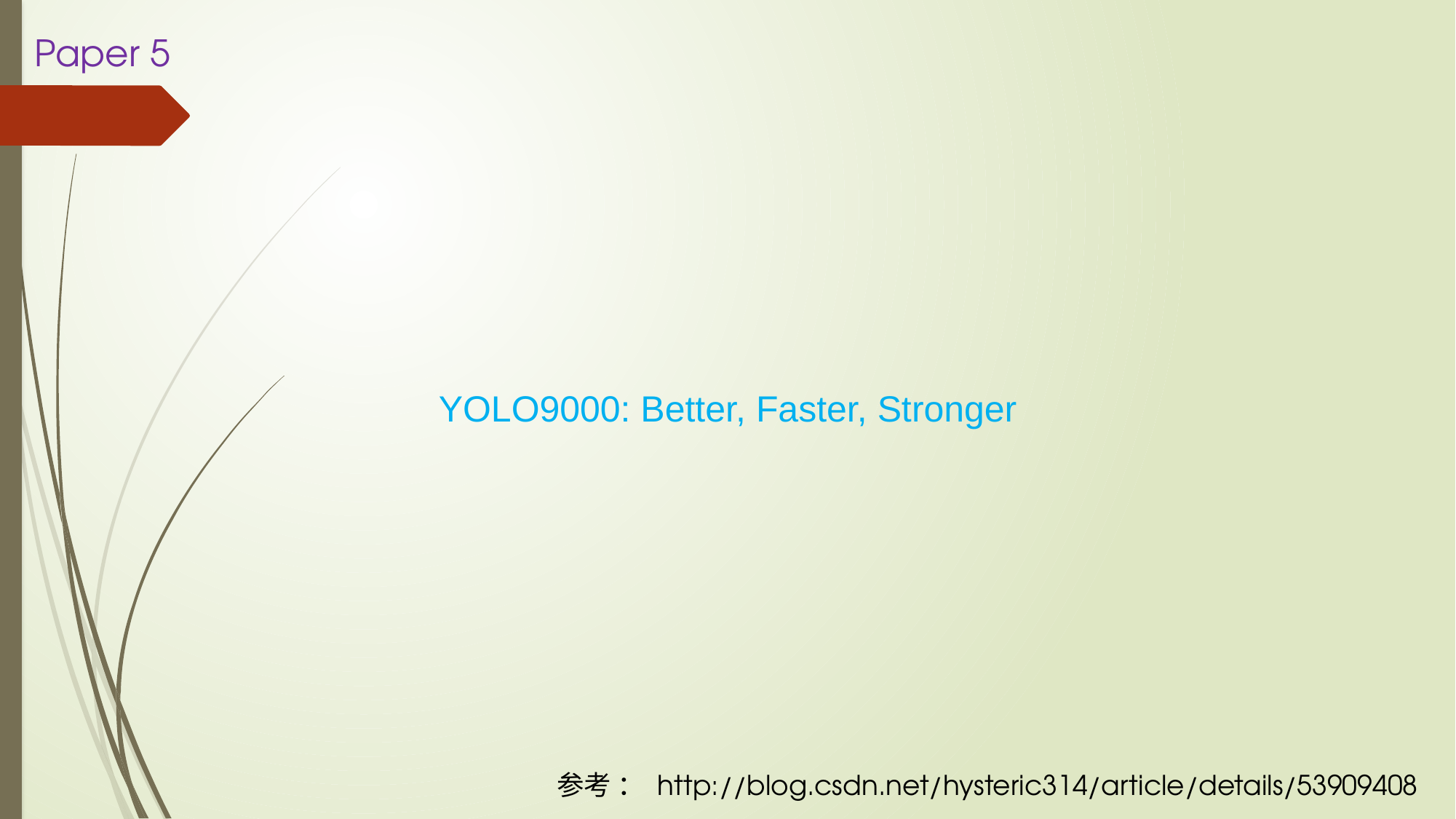

Paper 5
YOLO9000: Better, Faster, Stronger
参考 ： http://blog.csdn.net/hysteric314/article/details/53909408